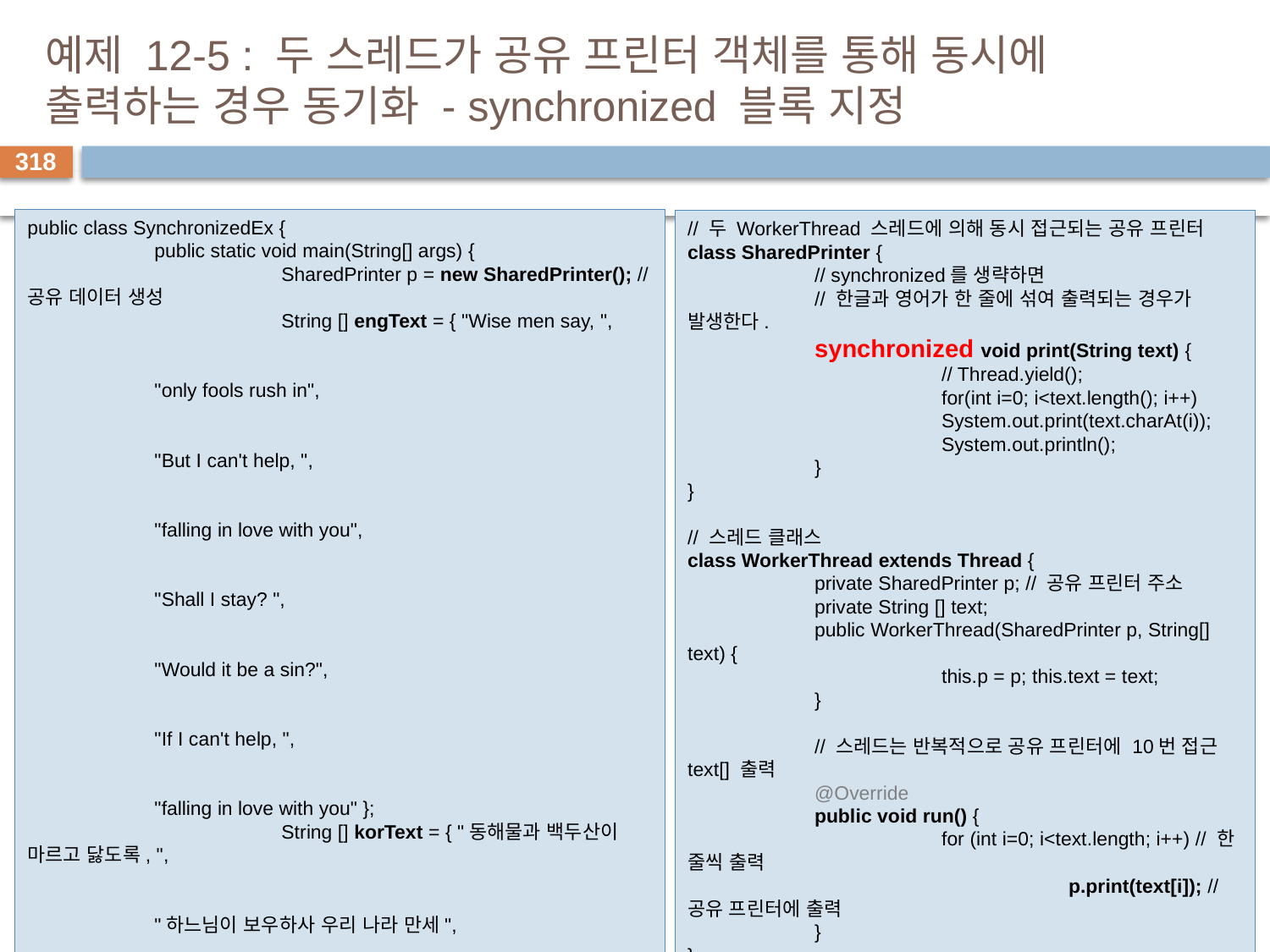

# 예제 12-5 : 두 스레드가 공유 프린터 객체를 통해 동시에 출력하는 경우 동기화 - synchronized 블록 지정
318
public class SynchronizedEx {
	public static void main(String[] args) {
		SharedPrinter p = new SharedPrinter(); // 공유 데이터 생성
		String [] engText = { "Wise men say, ",
									"only fools rush in",
									"But I can't help, ",
									"falling in love with you",
									"Shall I stay? ",
									"Would it be a sin?",
									"If I can't help, ",
									"falling in love with you" };
		String [] korText = { "동해물과 백두산이 마르고 닳도록, ",
									"하느님이 보우하사 우리 나라 만세",
									"무궁화 삼천리 화려강산, ",
									"대한 사람 대한으로 길이 보전하세",
									"남산 위에 저 소나무, 철갑을 두른 듯",
									"바람서리 불변함은 우리 기상일세.",
									"무궁화 삼천리 화려강산, ",
									"대한 사람 대한으로 길이 보전하세" };
		Thread th1 = new WorkerThread(p, engText);//영문출력스레드
		Thread th2 = new WorkerThread(p, korText);//국문출력스레드

		// 두 스레드를 실행시킨다.
		th1.start();
		th2.start();
	}
}
// 두 WorkerThread 스레드에 의해 동시 접근되는 공유 프린터
class SharedPrinter {
	// synchronized를 생략하면
	// 한글과 영어가 한 줄에 섞여 출력되는 경우가 발생한다.
	synchronized void print(String text) {
		// Thread.yield();
		for(int i=0; i<text.length(); i++)
		System.out.print(text.charAt(i));
		System.out.println();
	}
}

// 스레드 클래스
class WorkerThread extends Thread {
	private SharedPrinter p; // 공유 프린터 주소
	private String [] text;
	public WorkerThread(SharedPrinter p, String[] text) {
		this.p = p; this.text = text;
	}

	// 스레드는 반복적으로 공유 프린터에 10번 접근 text[] 출력
	@Override
	public void run() {
		for (int i=0; i<text.length; i++) // 한 줄씩 출력
			p.print(text[i]); // 공유 프린터에 출력
	}
}